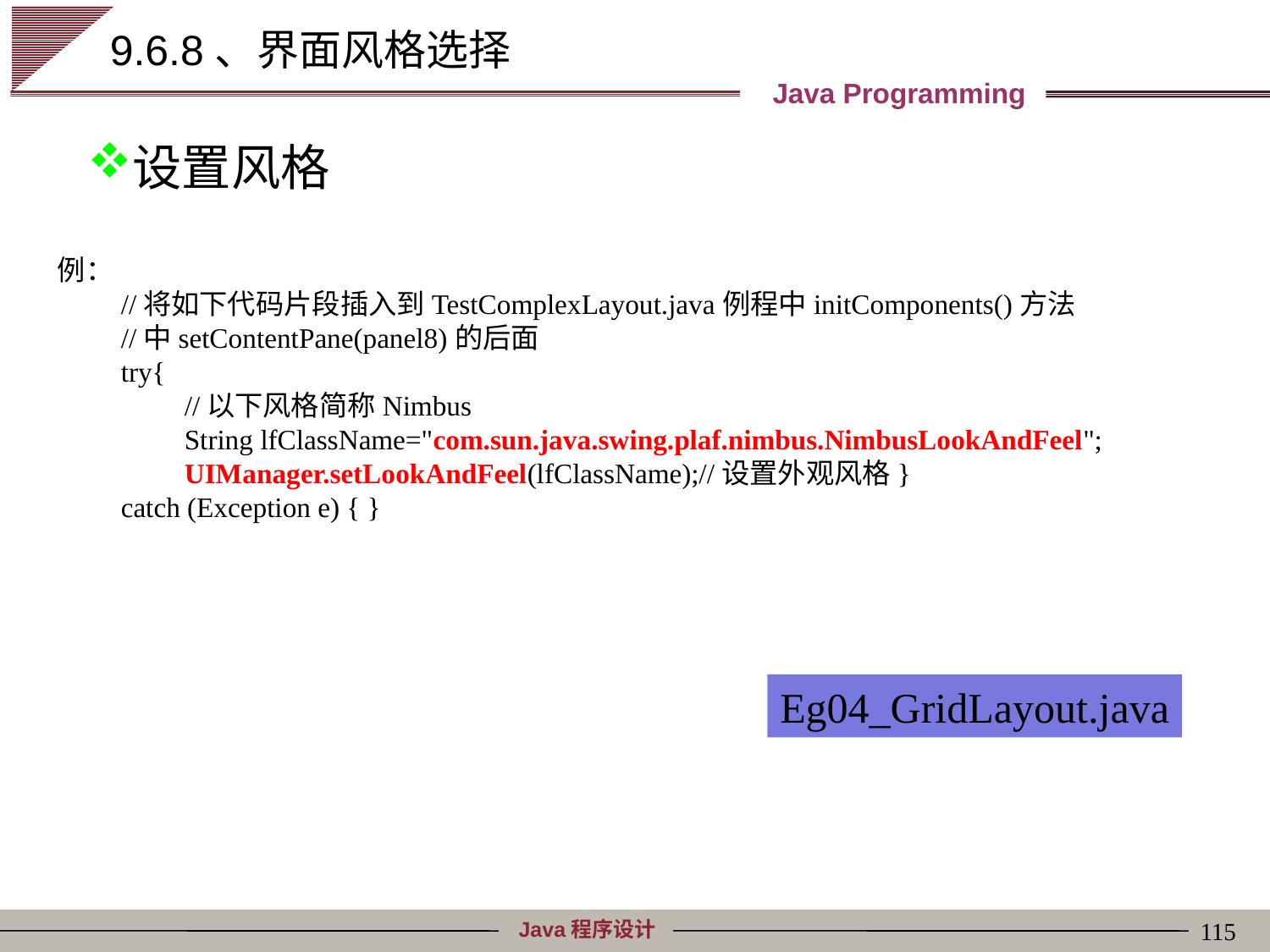

# 9.6.8、界面风格选择
设置风格
例：
//将如下代码片段插入到TestComplexLayout.java例程中initComponents()方法
//中setContentPane(panel8)的后面
try{
//以下风格简称Nimbus
String lfClassName="com.sun.java.swing.plaf.nimbus.NimbusLookAndFeel";
UIManager.setLookAndFeel(lfClassName);//设置外观风格}
catch (Exception e) { }
Eg04_GridLayout.java